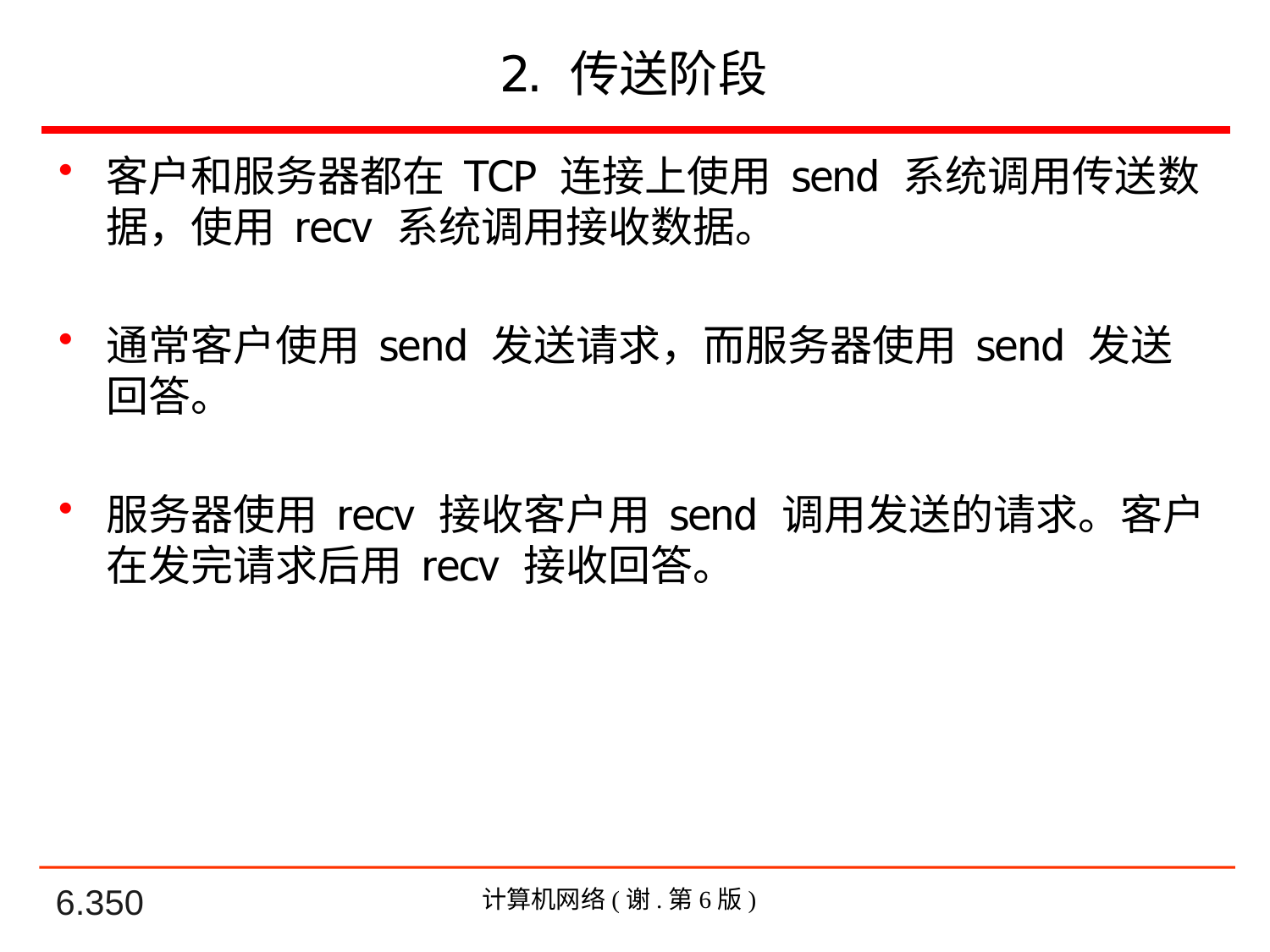

# 2. 传送阶段
客户和服务器都在 TCP 连接上使用 send 系统调用传送数据，使用 recv 系统调用接收数据。

通常客户使用 send 发送请求，而服务器使用 send 发送回答。

服务器使用 recv 接收客户用 send 调用发送的请求。客户在发完请求后用 recv 接收回答。